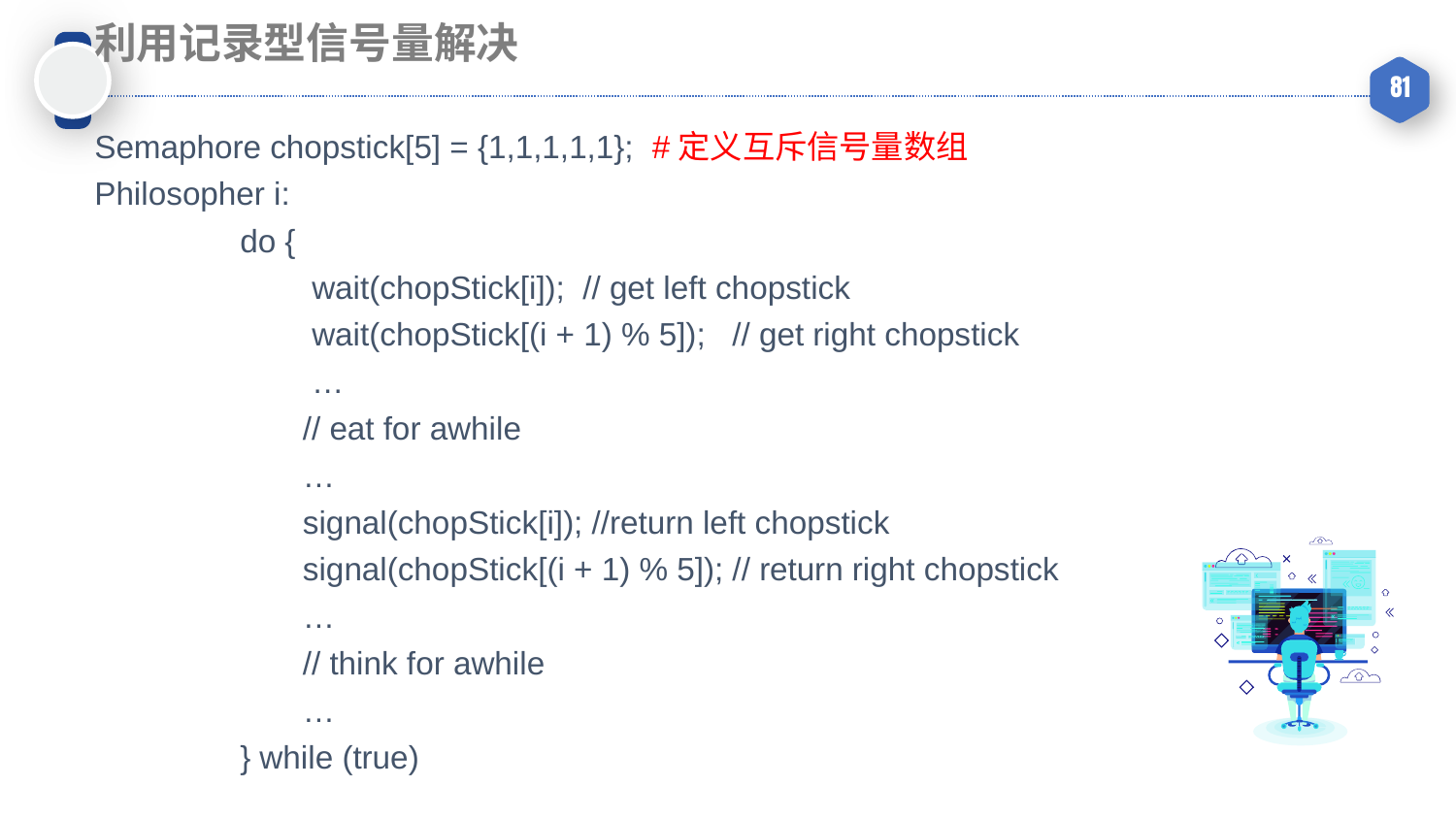

利用记录型信号量解决
Semaphore chopstick[5] = {1,1,1,1,1};  #定义互斥信号量数组
Philosopher i:
	do {
	        wait(chopStick[i]);  // get left chopstick
	        wait(chopStick[(i + 1) % 5]);   // get right chopstick
	        …
	       // eat for awhile
	       …
	       signal(chopStick[i]); //return left chopstick
	       signal(chopStick[(i + 1) % 5]); // return right chopstick
	       …
	       // think for awhile
	       …
	} while (true)